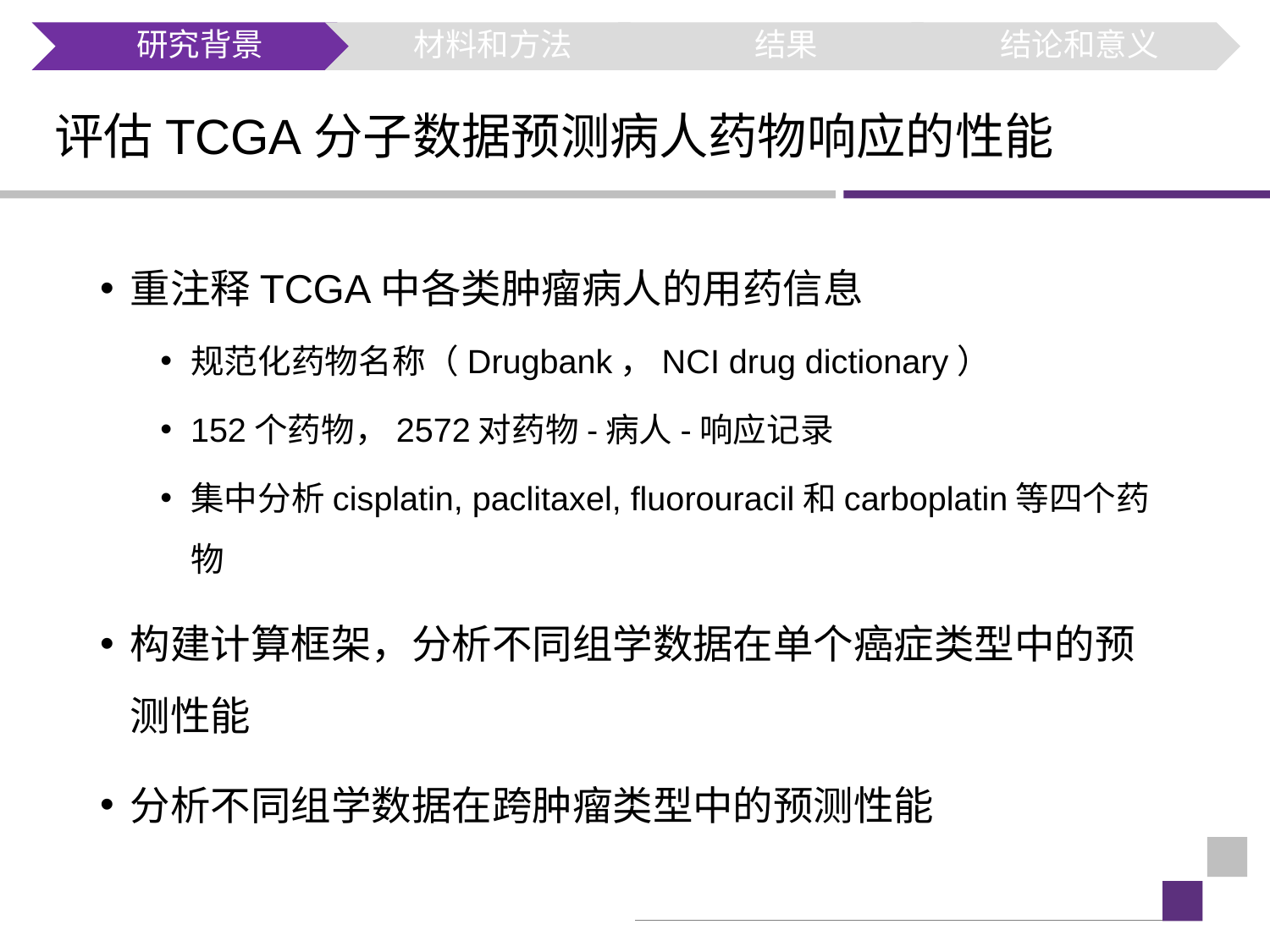

研究背景
材料和方法
结果
结论和意义
# 评估TCGA分子数据预测病人药物响应的性能

重注释TCGA中各类肿瘤病人的用药信息
规范化药物名称（Drugbank，NCI drug dictionary）
152个药物，2572对药物-病人-响应记录
集中分析cisplatin, paclitaxel, fluorouracil和carboplatin等四个药物
构建计算框架，分析不同组学数据在单个癌症类型中的预测性能
分析不同组学数据在跨肿瘤类型中的预测性能